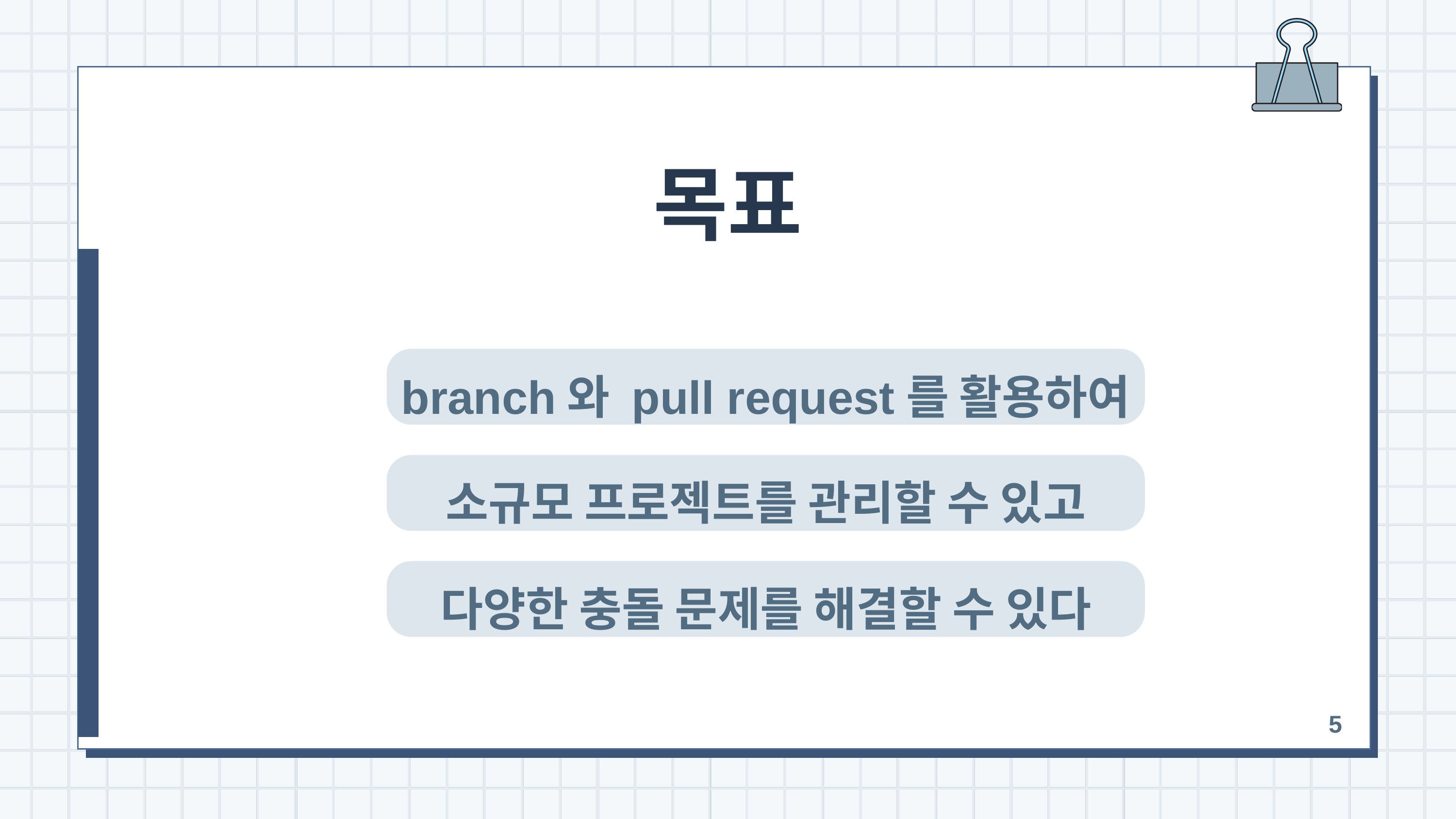

목표

branch와 pull request를 활용하여

소규모 프로젝트를 관리할 수 있고

다양한 충돌 문제를 해결할 수 있다
5